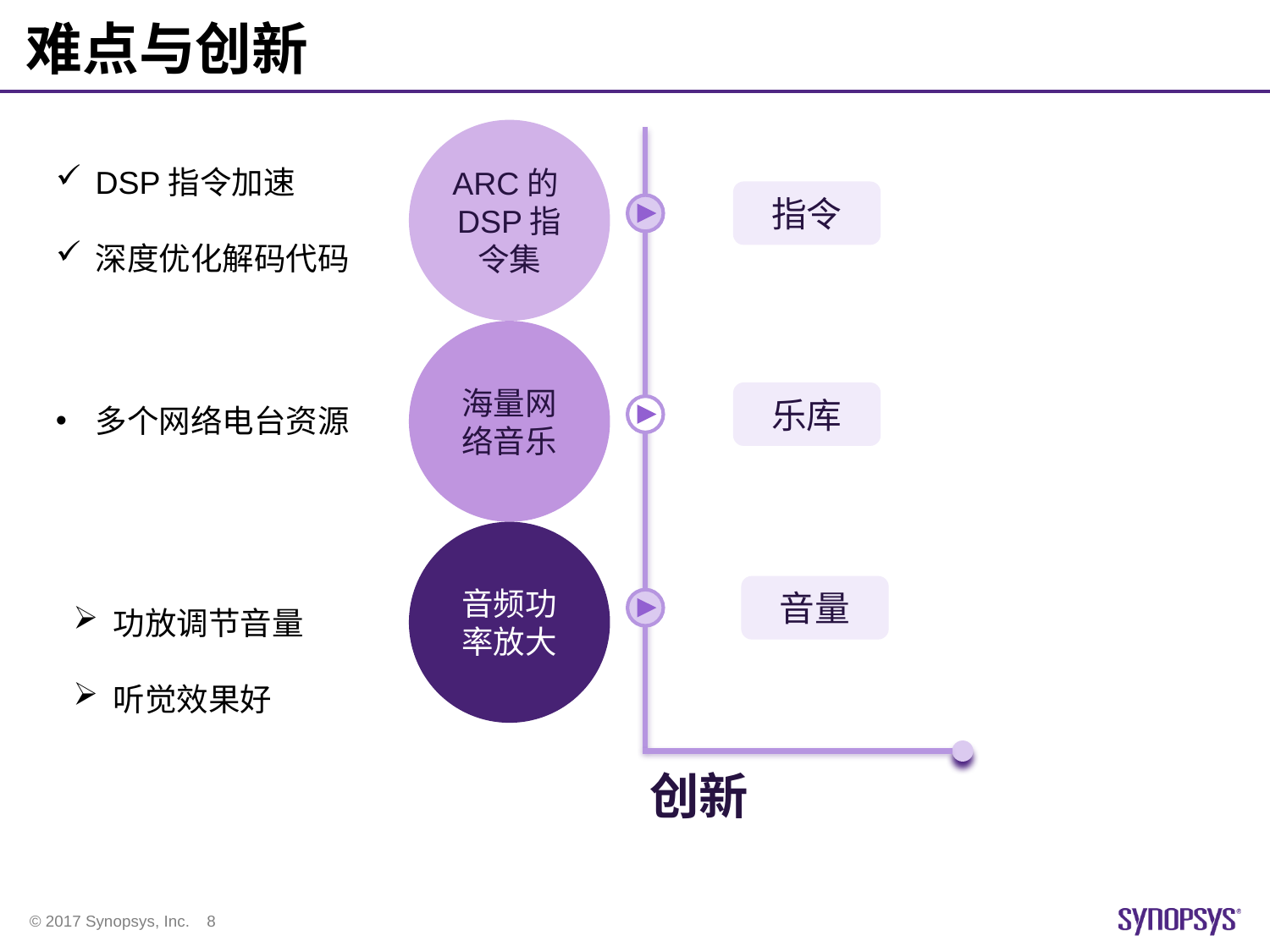

# 难点与创新
ARC的DSP指令集
DSP指令加速

深度优化解码代码
指令

海量网络音乐
乐库
多个网络电台资源

音频功率放大
音量

功放调节音量

听觉效果好

创新